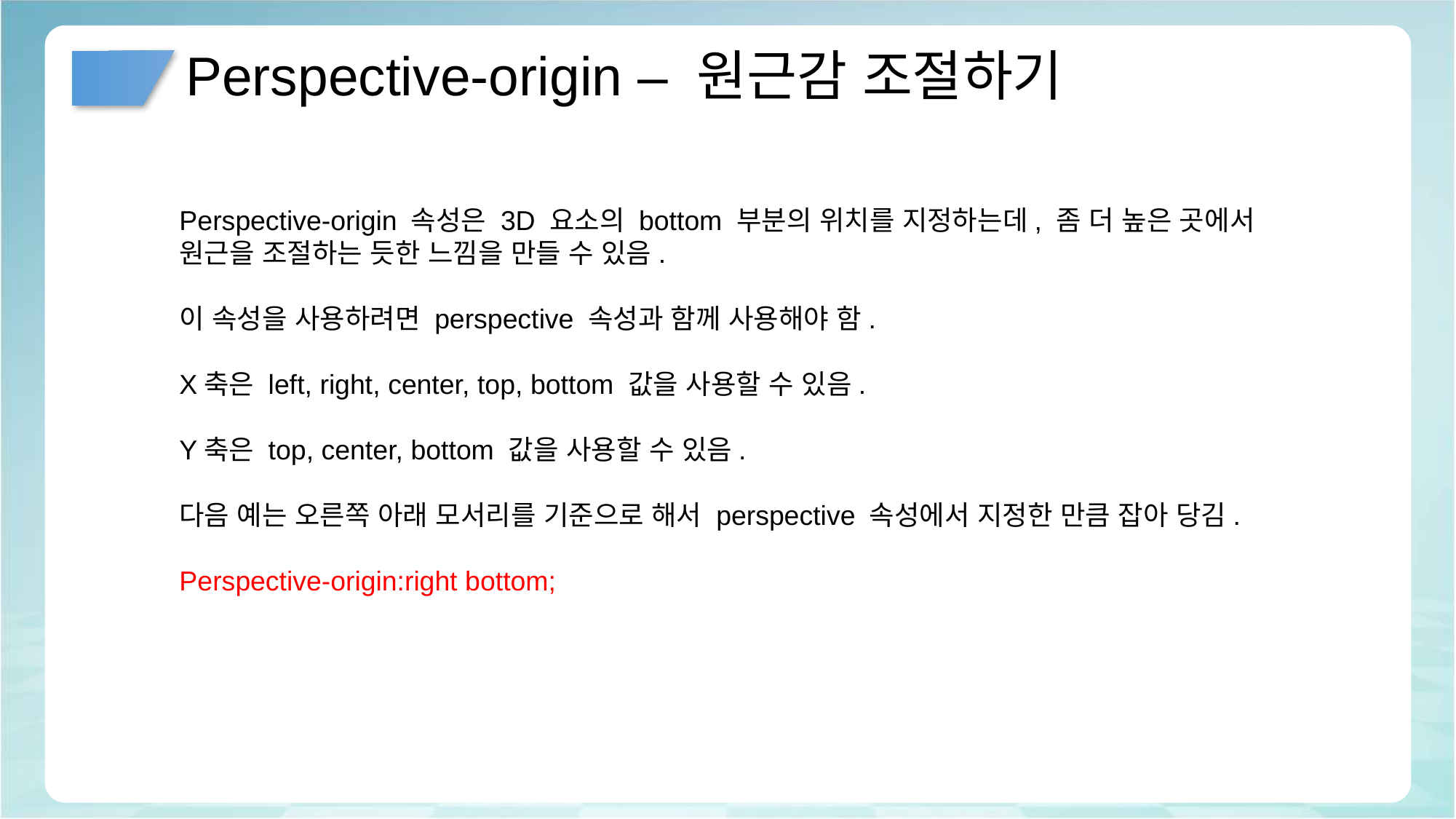

# Perspective-origin – 원근감 조절하기
Perspective-origin 속성은 3D 요소의 bottom 부분의 위치를 지정하는데, 좀 더 높은 곳에서
원근을 조절하는 듯한 느낌을 만들 수 있음.

이 속성을 사용하려면 perspective 속성과 함께 사용해야 함.

X축은 left, right, center, top, bottom 값을 사용할 수 있음.

Y축은 top, center, bottom 값을 사용할 수 있음.

다음 예는 오른쪽 아래 모서리를 기준으로 해서 perspective 속성에서 지정한 만큼 잡아 당김.

Perspective-origin:right bottom;